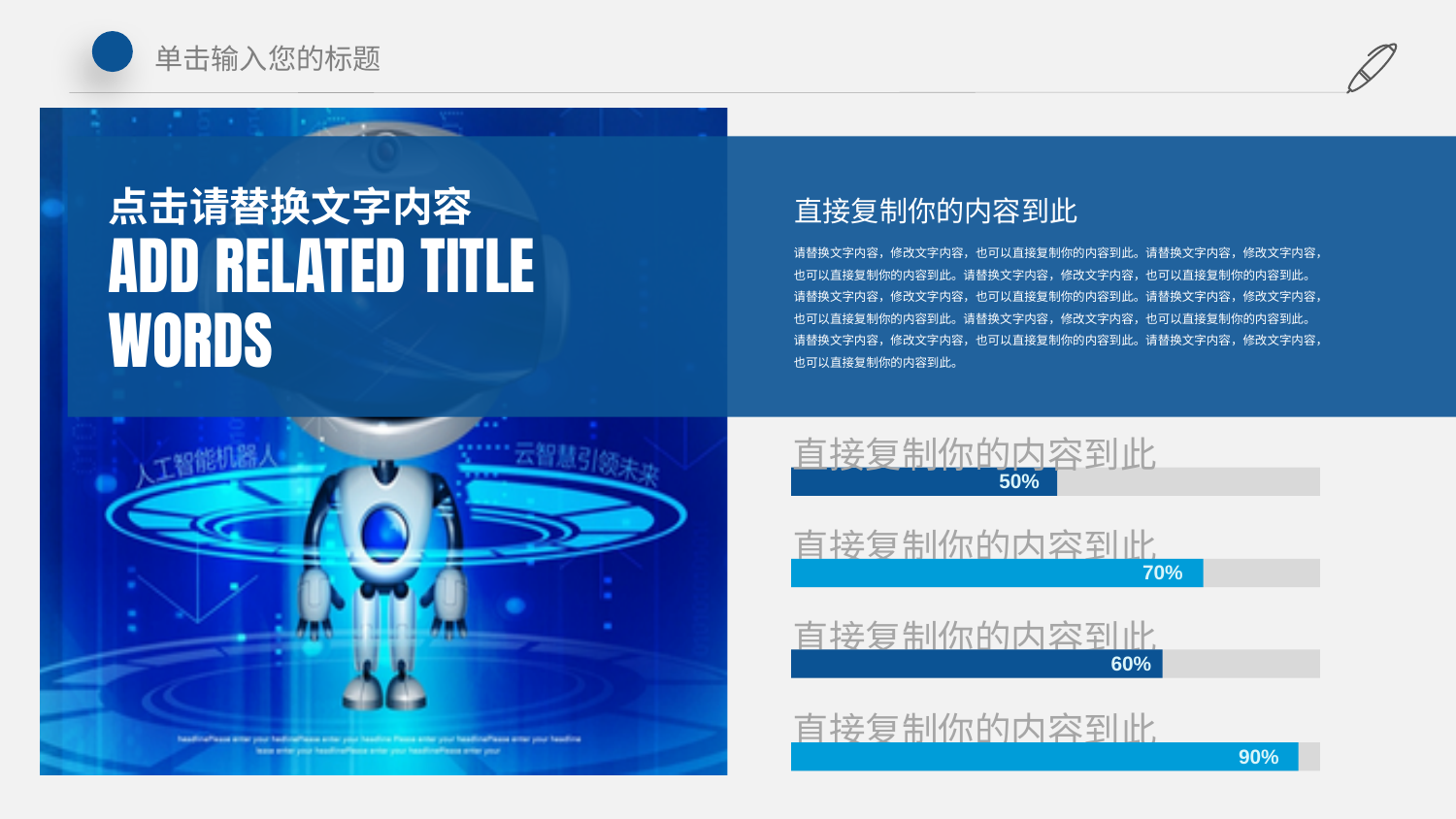

点击请替换文字内容
ADD RELATED TITLE WORDS
直接复制你的内容到此
请替换文字内容，修改文字内容，也可以直接复制你的内容到此。请替换文字内容，修改文字内容，也可以直接复制你的内容到此。请替换文字内容，修改文字内容，也可以直接复制你的内容到此。请替换文字内容，修改文字内容，也可以直接复制你的内容到此。请替换文字内容，修改文字内容，也可以直接复制你的内容到此。请替换文字内容，修改文字内容，也可以直接复制你的内容到此。请替换文字内容，修改文字内容，也可以直接复制你的内容到此。请替换文字内容，修改文字内容，也可以直接复制你的内容到此。
直接复制你的内容到此
50%

直接复制你的内容到此
70%

直接复制你的内容到此
60%

直接复制你的内容到此
90%